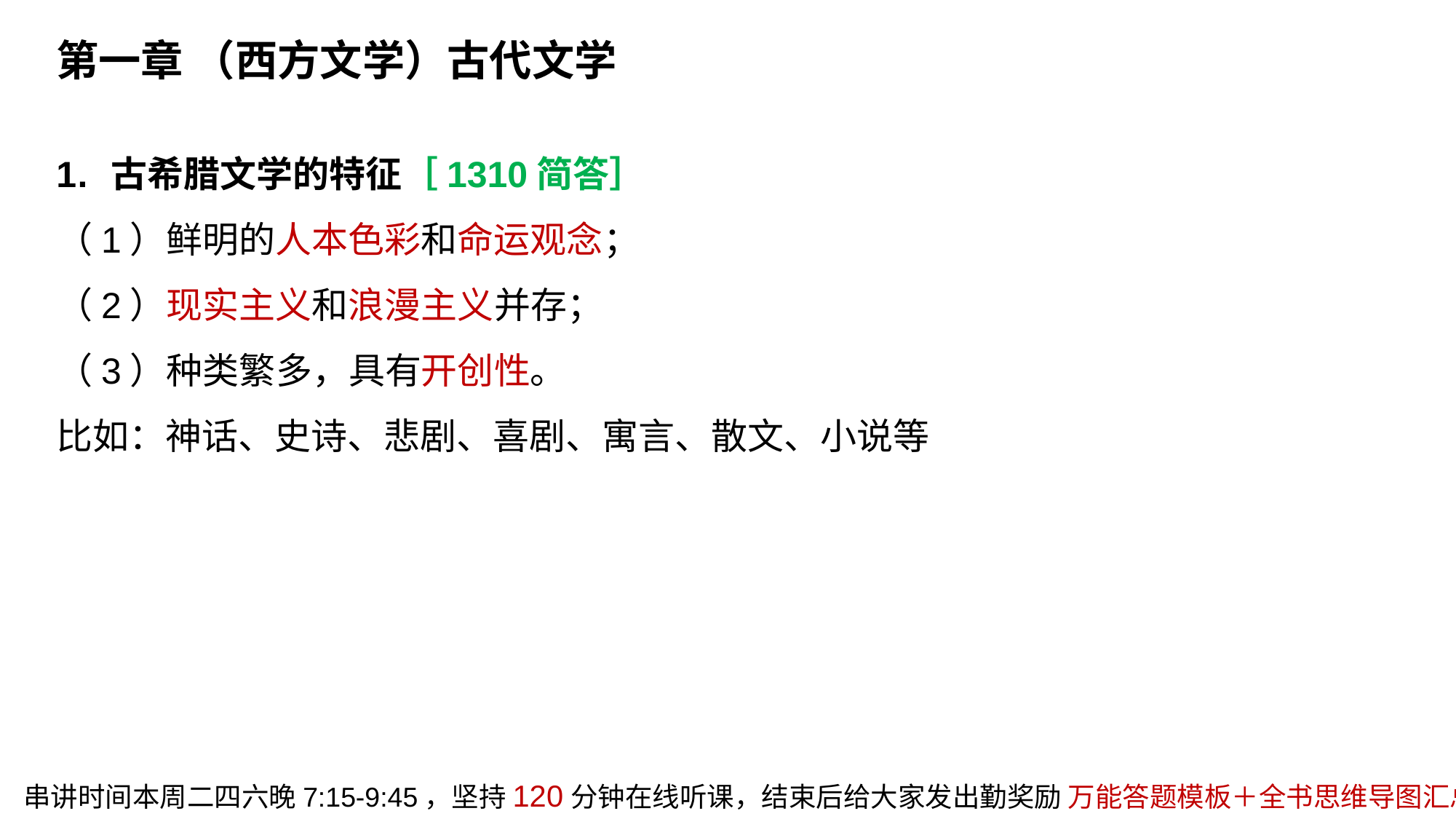

第一章 （西方文学）古代文学
古希腊文学的特征［1310简答］
（1）鲜明的人本色彩和命运观念；
（2）现实主义和浪漫主义并存；
（3）种类繁多，具有开创性。
比如：神话、史诗、悲剧、喜剧、寓言、散文、小说等